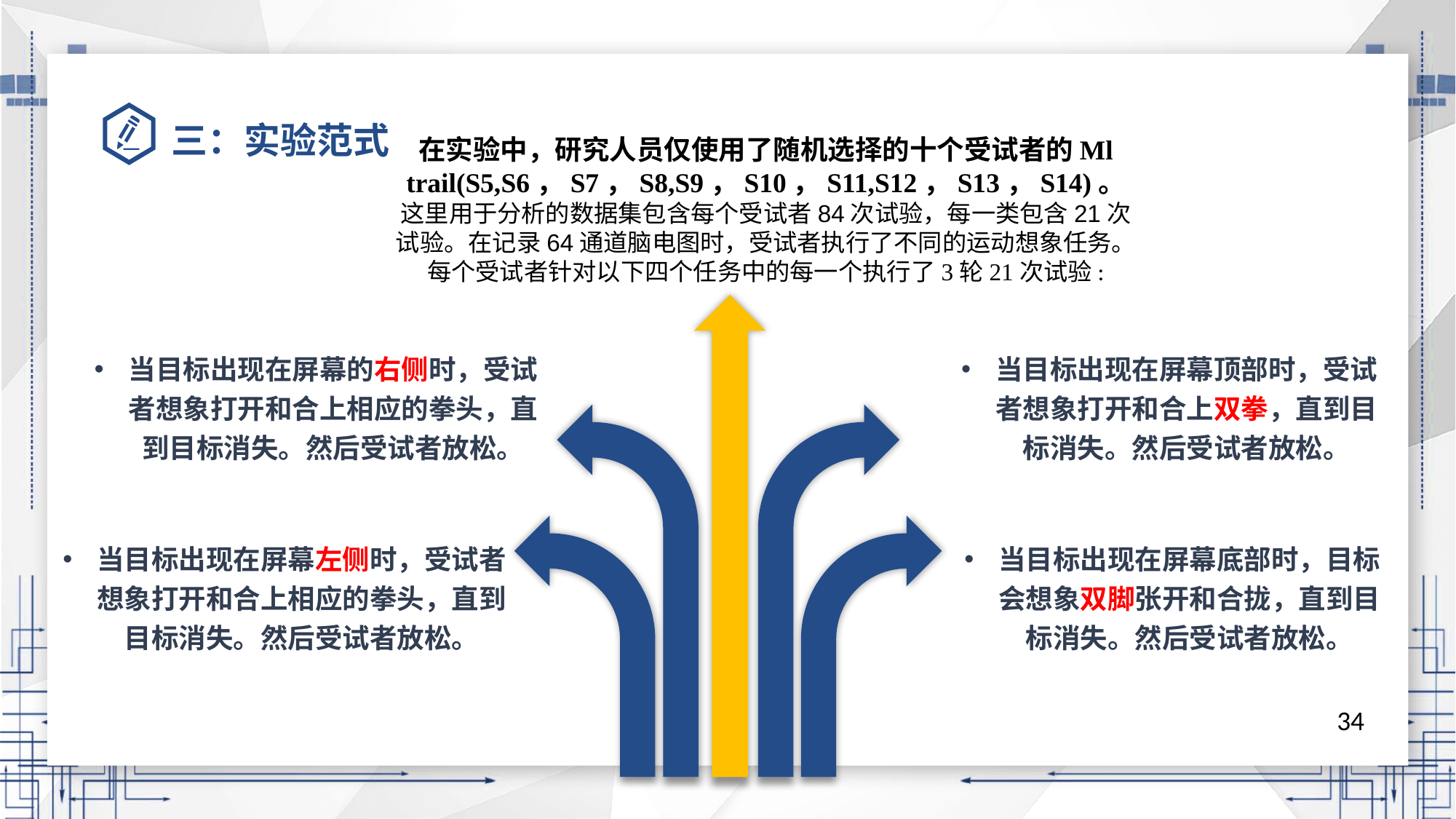

# 三：实验范式
在实验中，研究人员仅使用了随机选择的十个受试者的Ml trail(S5,S6，S7，S8,S9，S10，S11,S12，S13，S14)。
这里用于分析的数据集包含每个受试者84次试验，每一类包含21次试验。在记录64通道脑电图时，受试者执行了不同的运动想象任务。每个受试者针对以下四个任务中的每一个执行了3轮21次试验:

当目标出现在屏幕顶部时，受试者想象打开和合上双拳，直到目标消失。然后受试者放松。
当目标出现在屏幕的右侧时，受试者想象打开和合上相应的拳头，直到目标消失。然后受试者放松。

当目标出现在屏幕底部时，目标会想象双脚张开和合拢，直到目标消失。然后受试者放松。
当目标出现在屏幕左侧时，受试者想象打开和合上相应的拳头，直到目标消失。然后受试者放松。
34